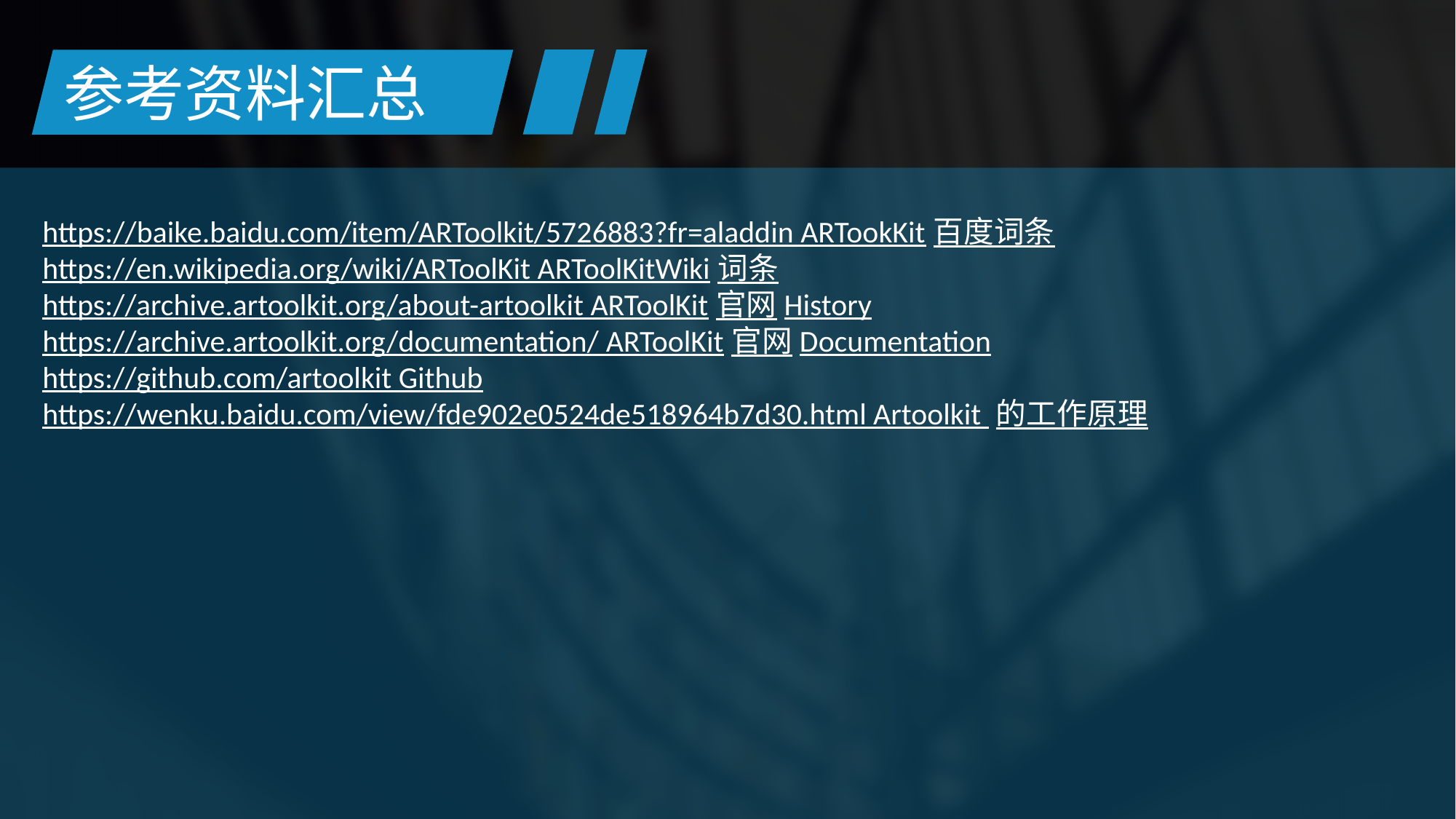

参考资料汇总

https://baike.baidu.com/item/ARToolkit/5726883?fr=aladdin ARTookKit百度词条
https://en.wikipedia.org/wiki/ARToolKit ARToolKitWiki词条
https://archive.artoolkit.org/about-artoolkit ARToolKit官网History
https://archive.artoolkit.org/documentation/ ARToolKit官网Documentation
https://github.com/artoolkit Github
https://wenku.baidu.com/view/fde902e0524de518964b7d30.html Artoolkit 的工作原理